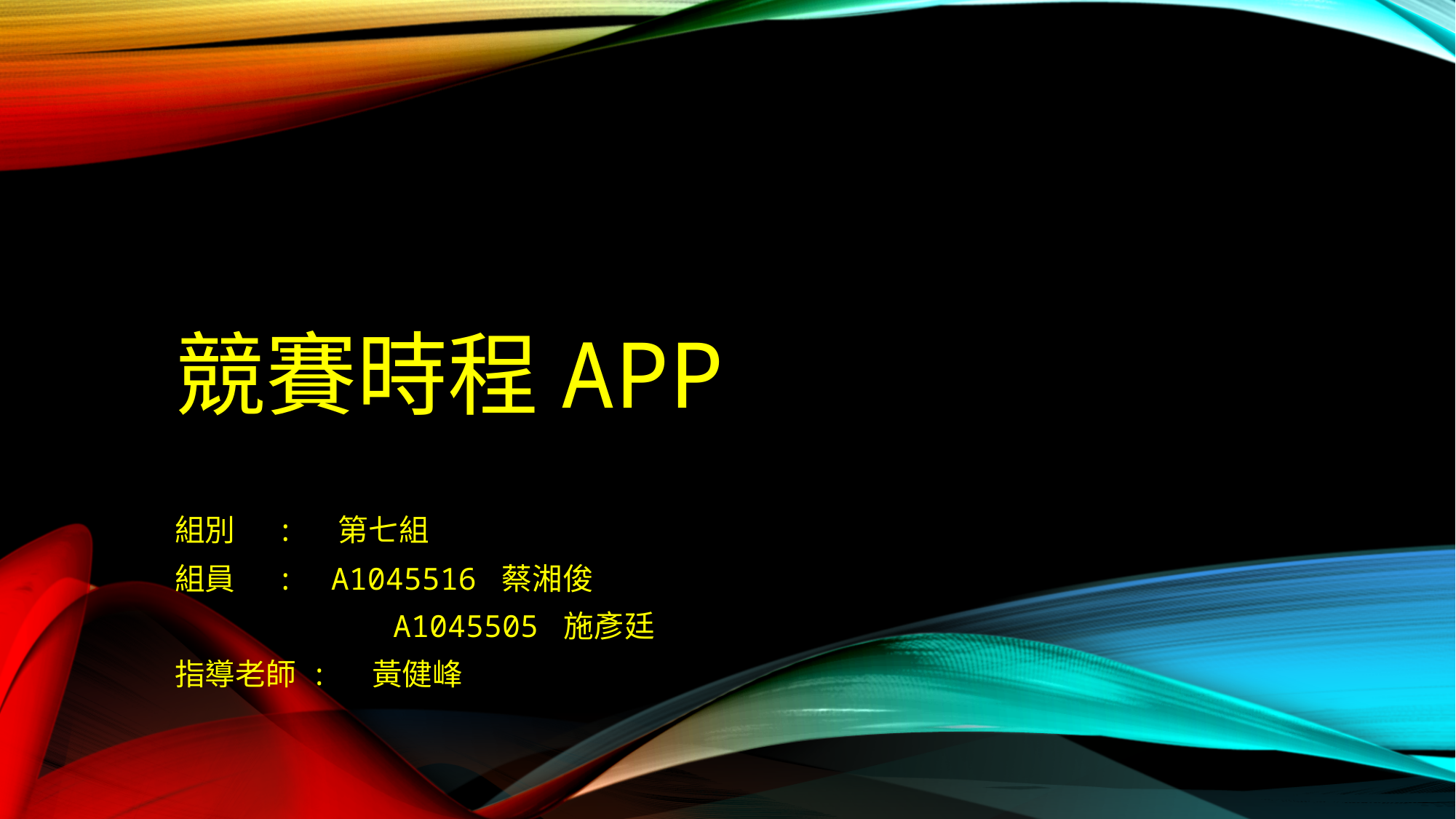

# 競賽時程APP
組別     :  第七組
組員     :  A1045516 蔡湘俊
            A1045505 施彥廷
指導老師 :  黃健峰